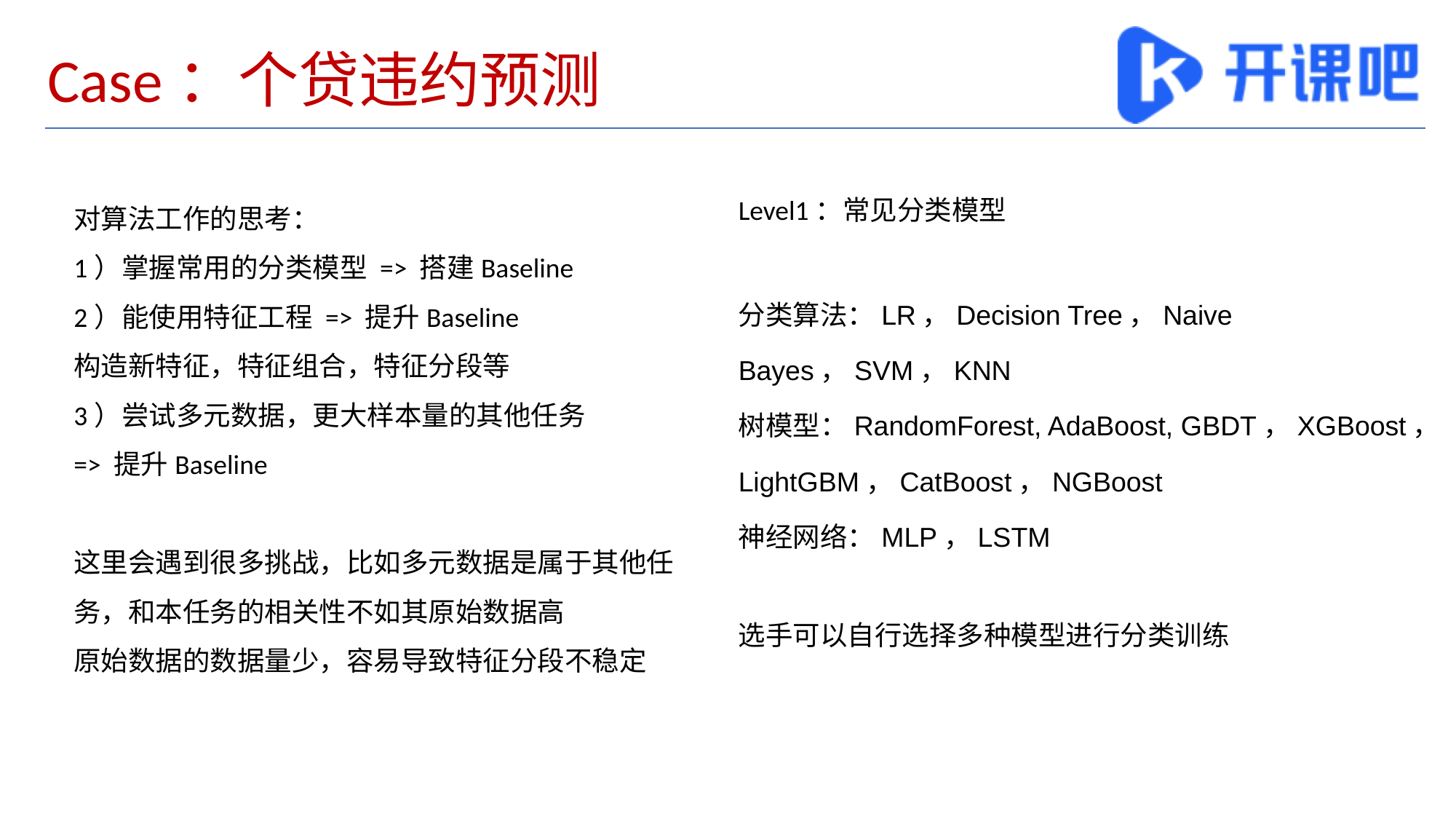

# Case：个贷违约预测
Level1：常见分类模型

分类算法：LR，Decision Tree，Naive Bayes，SVM，KNN
树模型：RandomForest, AdaBoost, GBDT，XGBoost，LightGBM，CatBoost，NGBoost
神经网络：MLP，LSTM

选手可以自行选择多种模型进行分类训练
对算法工作的思考：
1）掌握常用的分类模型 => 搭建Baseline
2）能使用特征工程 => 提升Baseline
构造新特征，特征组合，特征分段等
3）尝试多元数据，更大样本量的其他任务
=> 提升Baseline

这里会遇到很多挑战，比如多元数据是属于其他任务，和本任务的相关性不如其原始数据高
原始数据的数据量少，容易导致特征分段不稳定